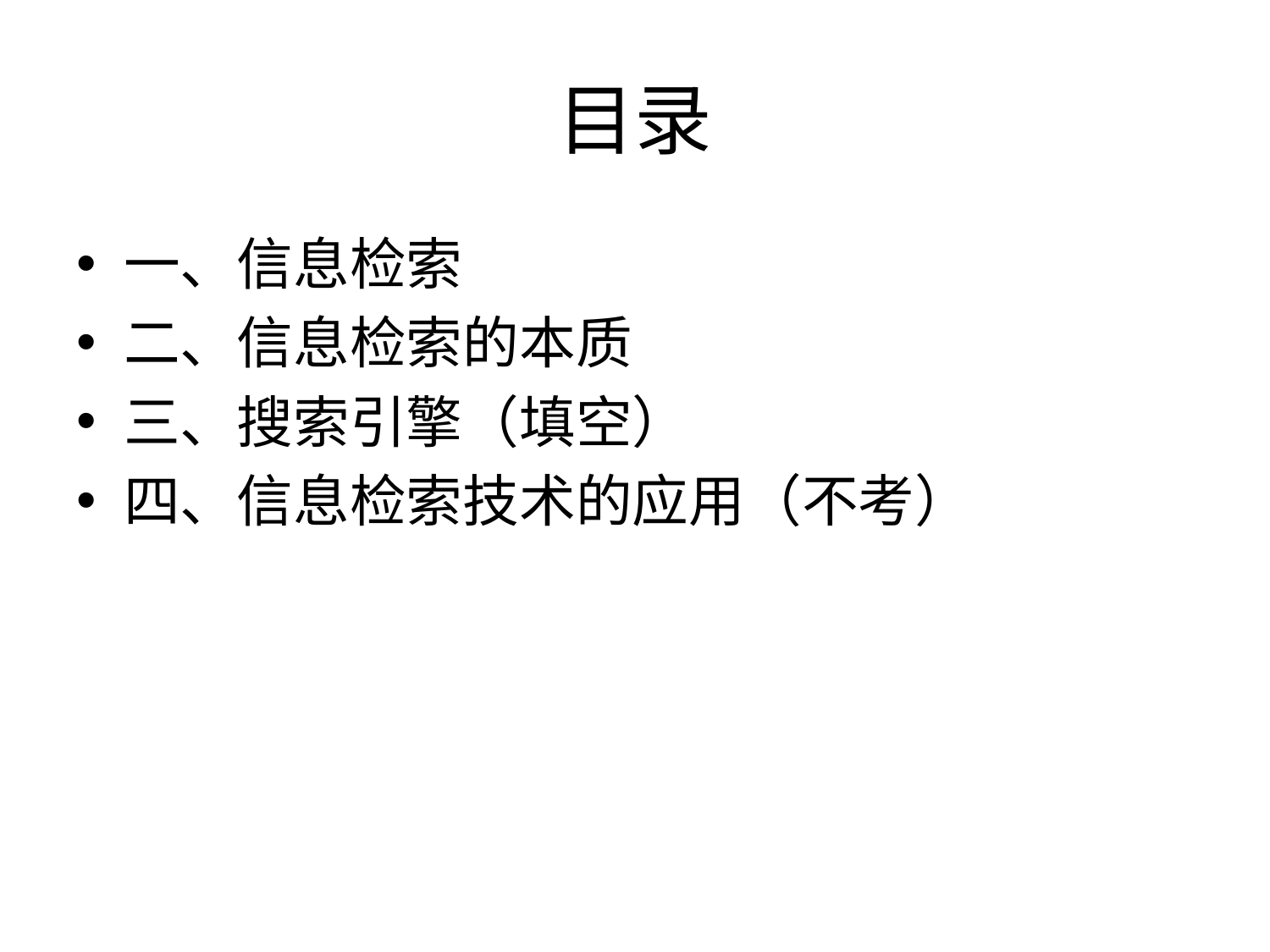

# 目录
一、信息检索
二、信息检索的本质
三、搜索引擎（填空）
四、信息检索技术的应用（不考）